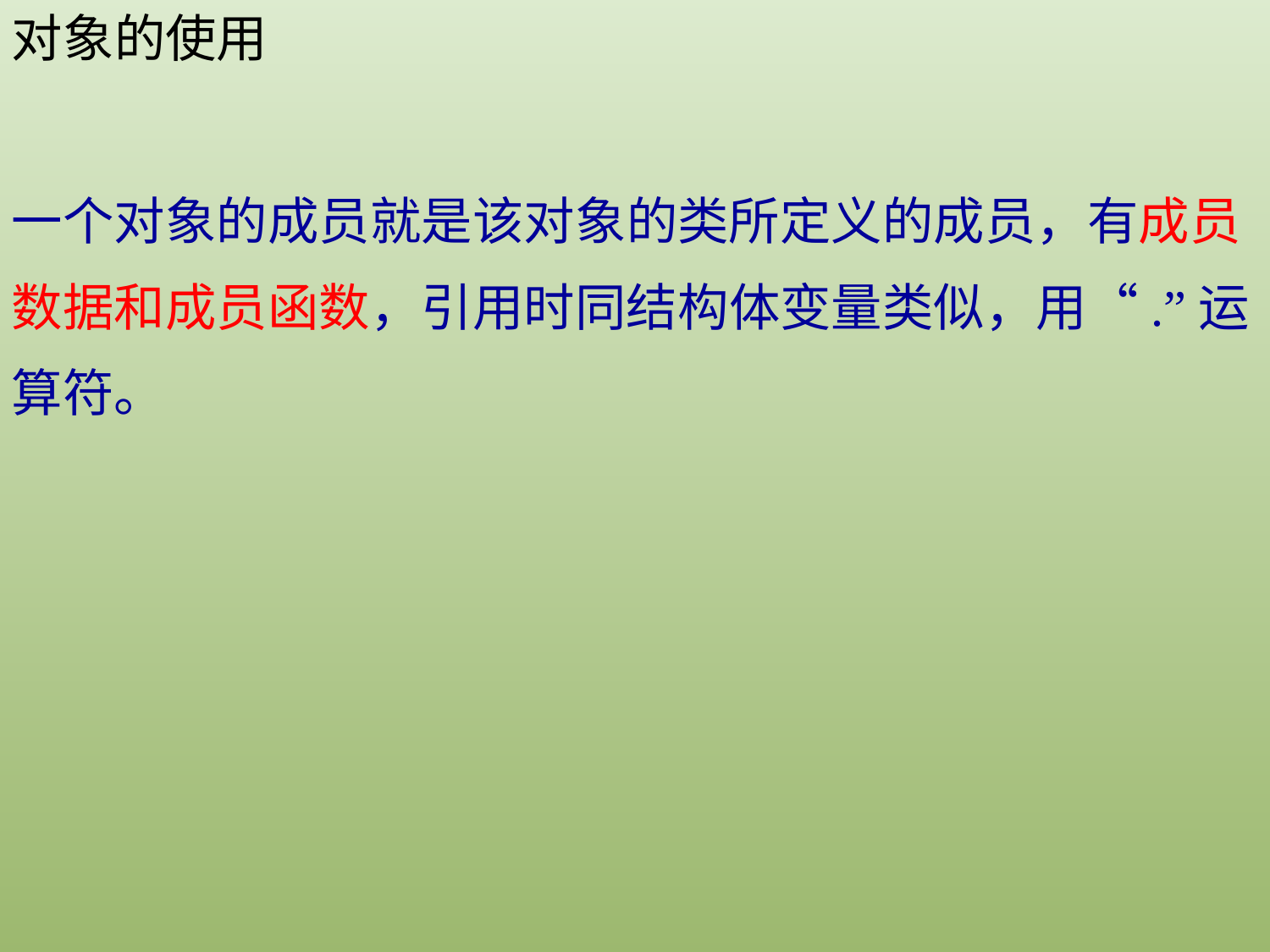

对象的使用
一个对象的成员就是该对象的类所定义的成员，有成员数据和成员函数，引用时同结构体变量类似，用“.”运算符。
613